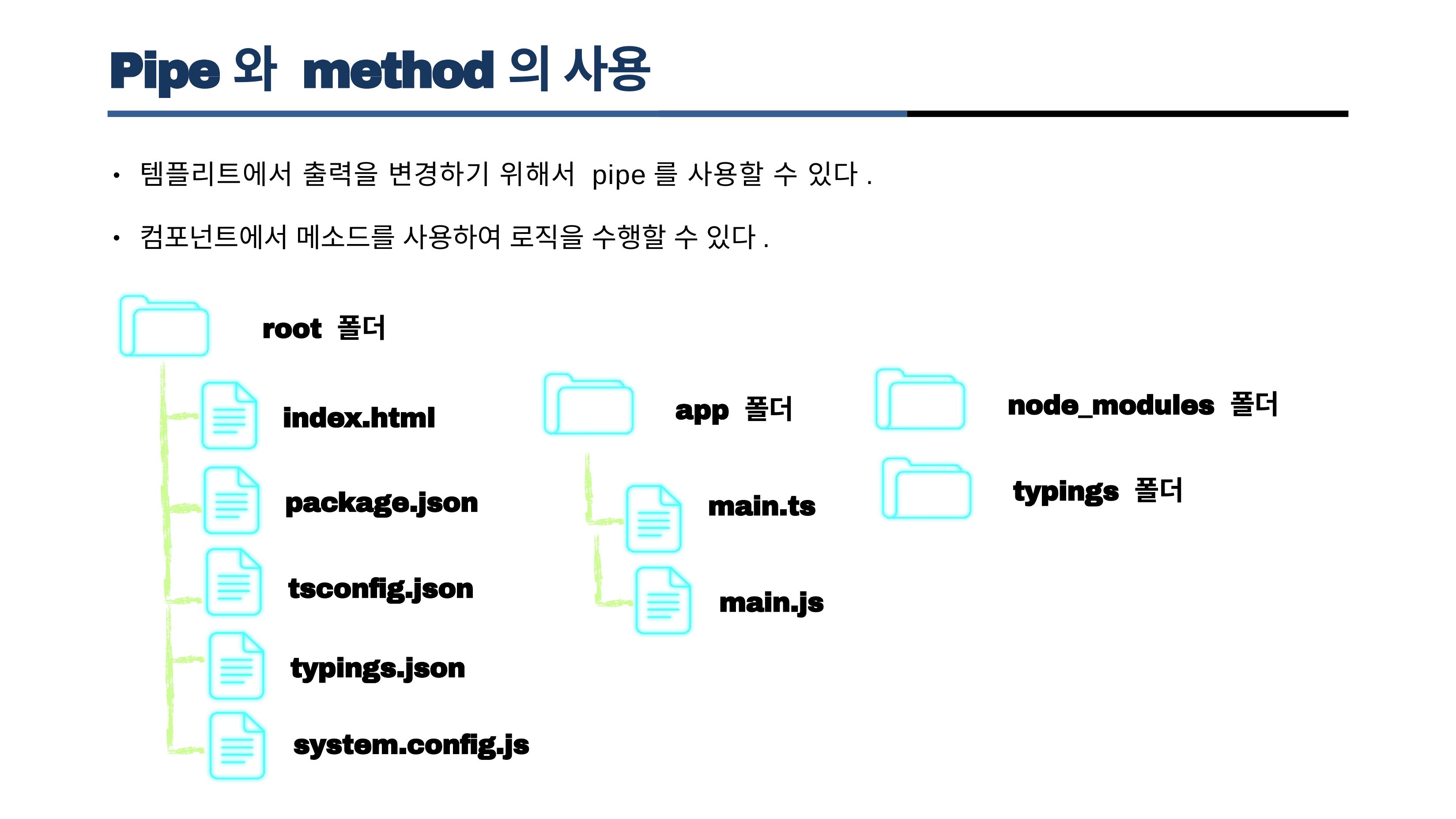

# Pipe와 method의 사용
템플리트에서 출력을 변경하기 위해서 pipe를 사용할 수 있다.
•
컴포넌트에서 메소드를 사용하여 로직을 수행할 수 있다.
•

root 폴더

node_modules 폴더
app 폴더
index.html

typings 폴더

package.json
main.ts

tsconfig.json
main.js

typings.json

system.config.js